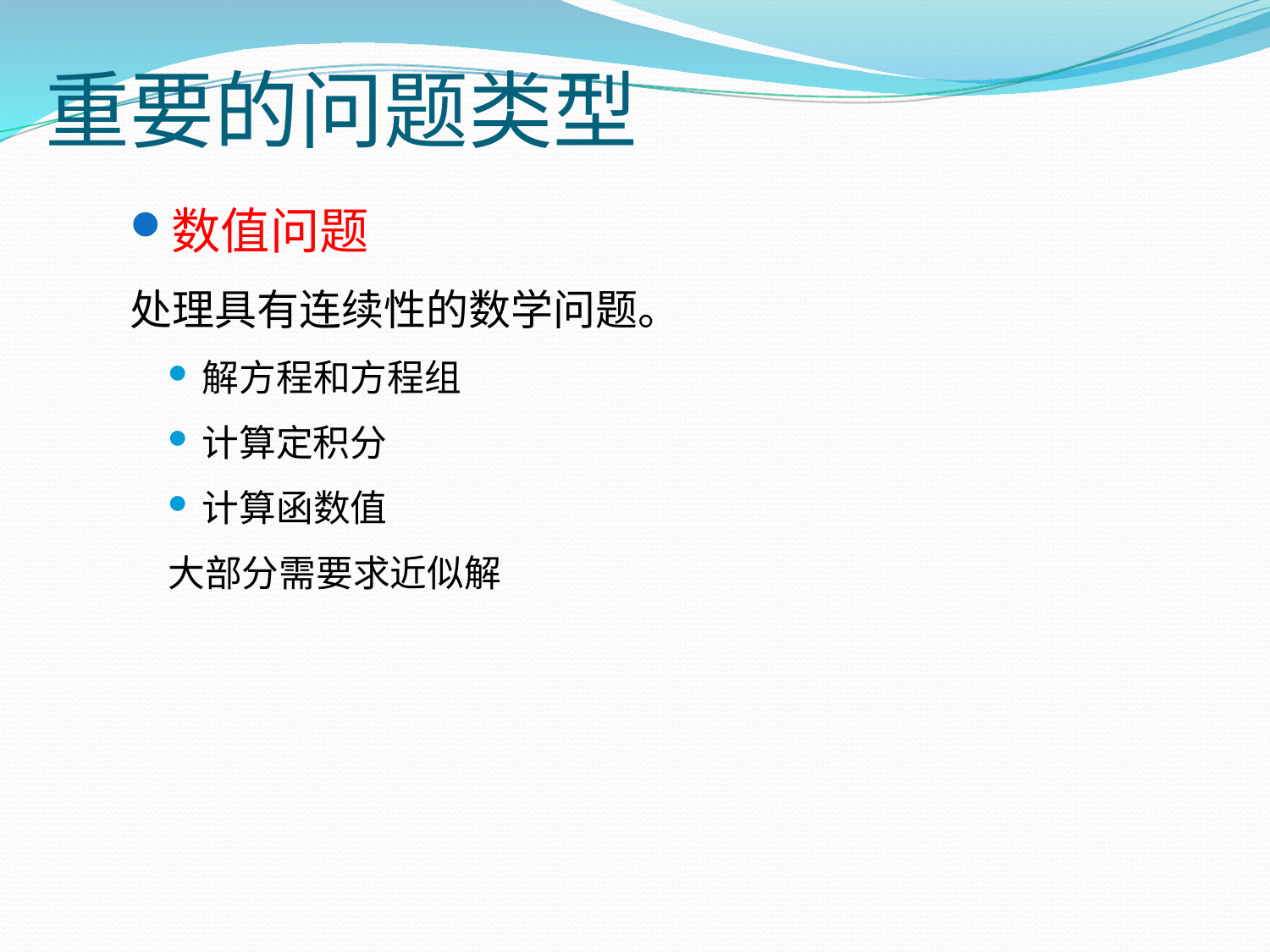

# 重要的问题类型
数值问题
处理具有连续性的数学问题。
解方程和方程组
计算定积分
计算函数值
大部分需要求近似解